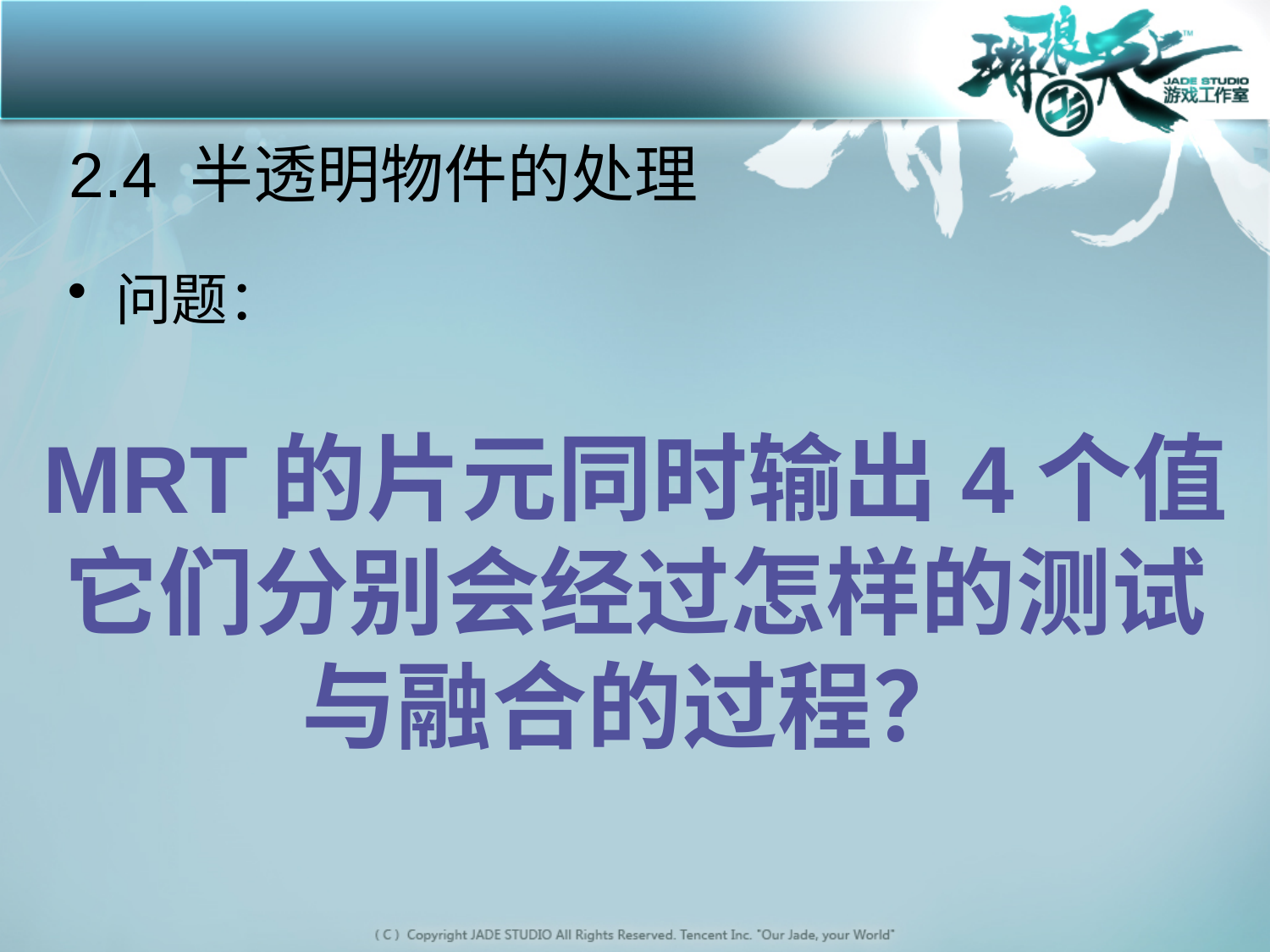

# 2.4 半透明物件的处理
问题：
MRT的片元同时输出4个值
它们分别会经过怎样的测试
与融合的过程？